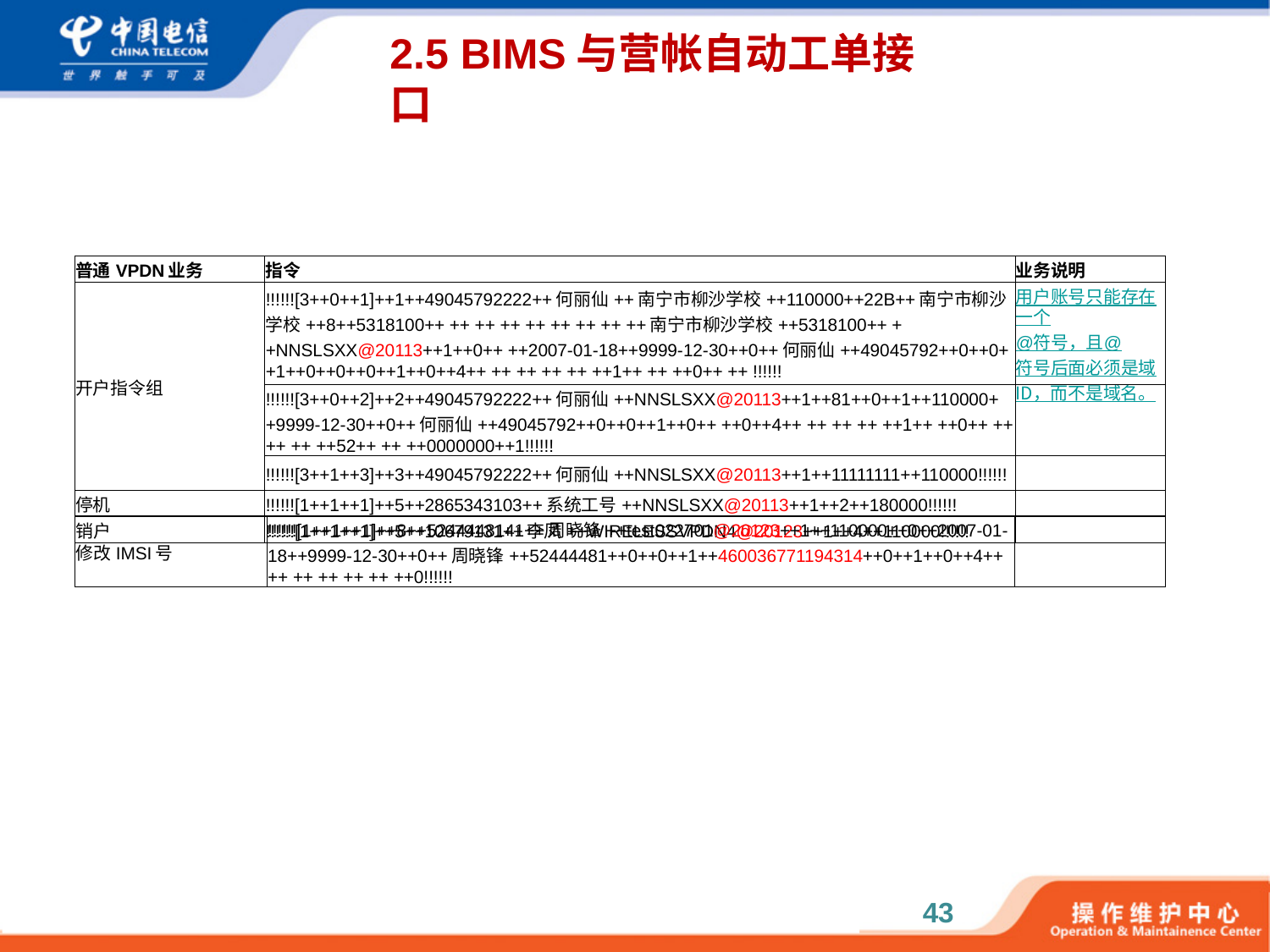

# 2.5 BIMS与营帐自动工单接口

| 普通VPDN业务 | 指令 | 业务说明 |
| --- | --- | --- |
| 开户指令组 | !!!!!![3++0++1]++1++49045792222++何丽仙++南宁市柳沙学校++110000++22B++南宁市柳沙学校++8++5318100++ ++ ++ ++ ++ ++ ++ ++ ++南宁市柳沙学校++5318100++ ++NNSLSXX@20113++1++0++ ++2007-01-18++9999-12-30++0++何丽仙++49045792++0++0++1++0++0++0++1++0++4++ ++ ++ ++ ++ ++1++ ++ ++0++ ++ !!!!!! | 用户账号只能存在一个@符号，且@符号后面必须是域ID，而不是域名。 |
|  | !!!!!![3++0++2]++2++49045792222++何丽仙++NNSLSXX@20113++1++81++0++1++110000++9999-12-30++0++何丽仙++49045792++0++0++1++0++ ++0++4++ ++ ++ ++ ++1++ ++0++ ++ ++ ++ ++52++ ++ ++0000000++1!!!!!! |  |
|  | !!!!!![3++1++3]++3++49045792222++何丽仙++NNSLSXX@20113++1++11111111++110000!!!!!! |  |
| 停机 | !!!!!![1++1++1]++5++2865343103++系统工号++NNSLSXX@20113++1++2++180000!!!!!! |  |
| 销户 | !!!!!![1++1++1]++5++10679131++李凤++WIRELESSVPDN4@20123++1++4++110000!!!!!! |  |
| 修改IMSI号 | !!!!!![1++1++1]++8++5244448141++周晓锋++test022701@20123++1++110000++0++2007-01-18++9999-12-30++0++周晓锋++52444481++0++0++1++460036771194314++0++1++0++4++ ++ ++ ++ ++ ++ ++0!!!!!! |  |
| --- | --- | --- |